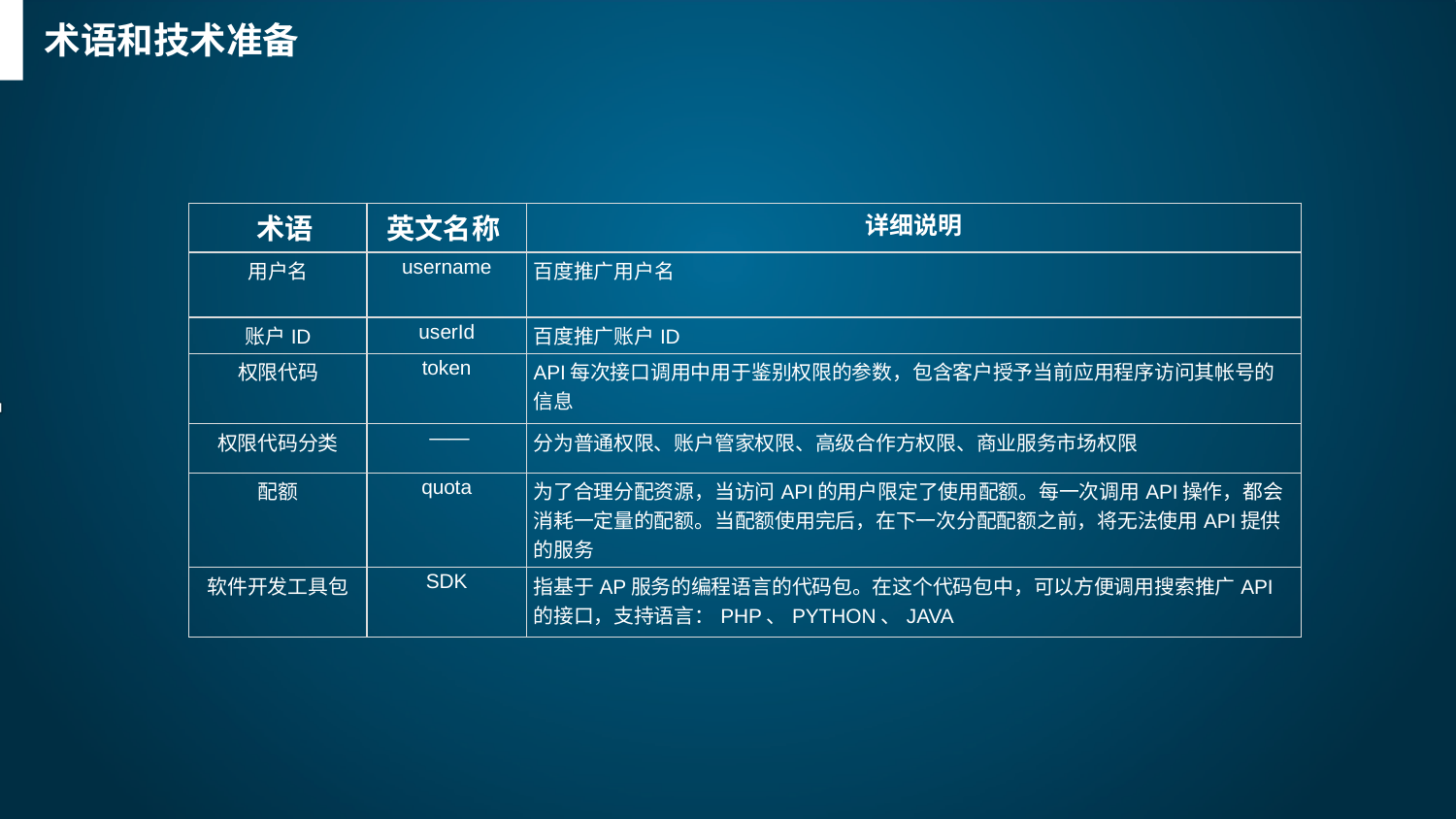

术语和技术准备
| 术语 | 英文名称 | 详细说明 |
| --- | --- | --- |
| 用户名 | username | 百度推广用户名 |
| 账户ID | userId | 百度推广账户ID |
| 权限代码 | token | API每次接口调用中用于鉴别权限的参数，包含客户授予当前应用程序访问其帐号的信息 |
| 权限代码分类 | —— | 分为普通权限、账户管家权限、高级合作方权限、商业服务市场权限 |
| 配额 | quota | 为了合理分配资源，当访问API的用户限定了使用配额。每一次调用API操作，都会消耗一定量的配额。当配额使用完后，在下一次分配配额之前，将无法使用API提供的服务 |
| 软件开发工具包 | SDK | 指基于AP服务的编程语言的代码包。在这个代码包中，可以方便调用搜索推广API的接口，支持语言：PHP、PYTHON、JAVA |